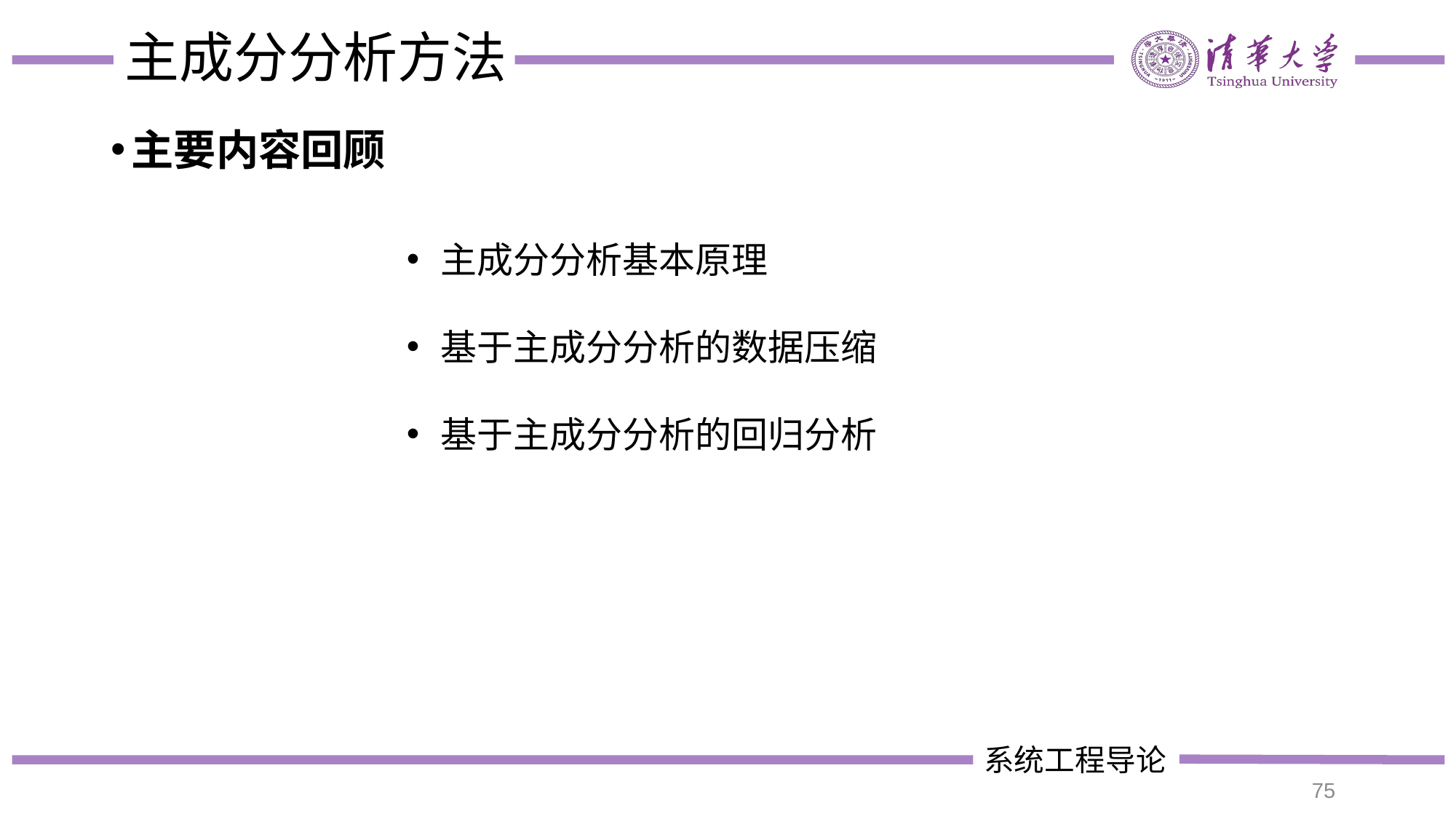

# 主成分分析方法
主要内容回顾
主成分分析基本原理

基于主成分分析的数据压缩

基于主成分分析的回归分析
75